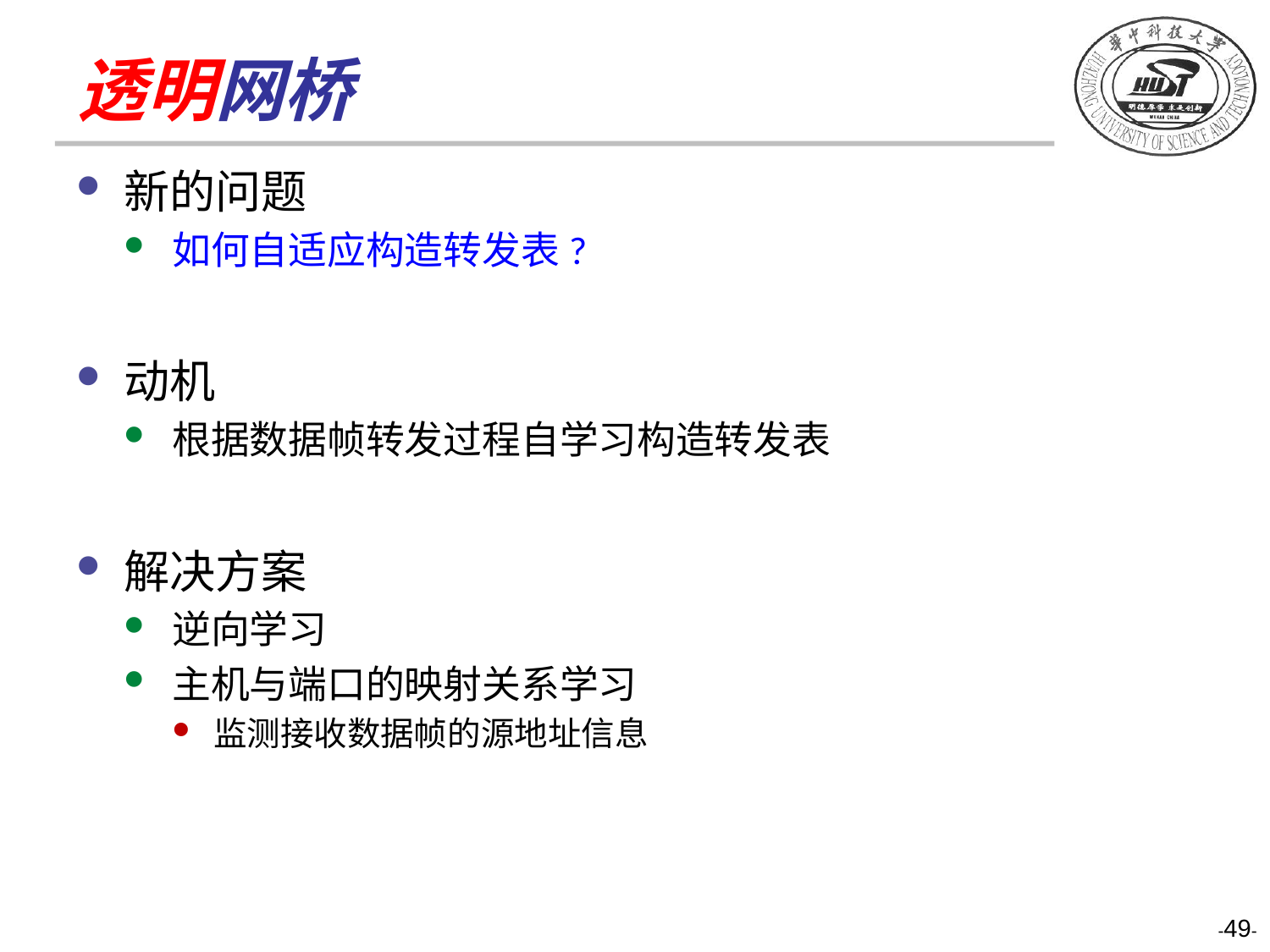

# 透明网桥
新的问题
如何自适应构造转发表?

动机
根据数据帧转发过程自学习构造转发表

解决方案
逆向学习
主机与端口的映射关系学习
监测接收数据帧的源地址信息

-49-